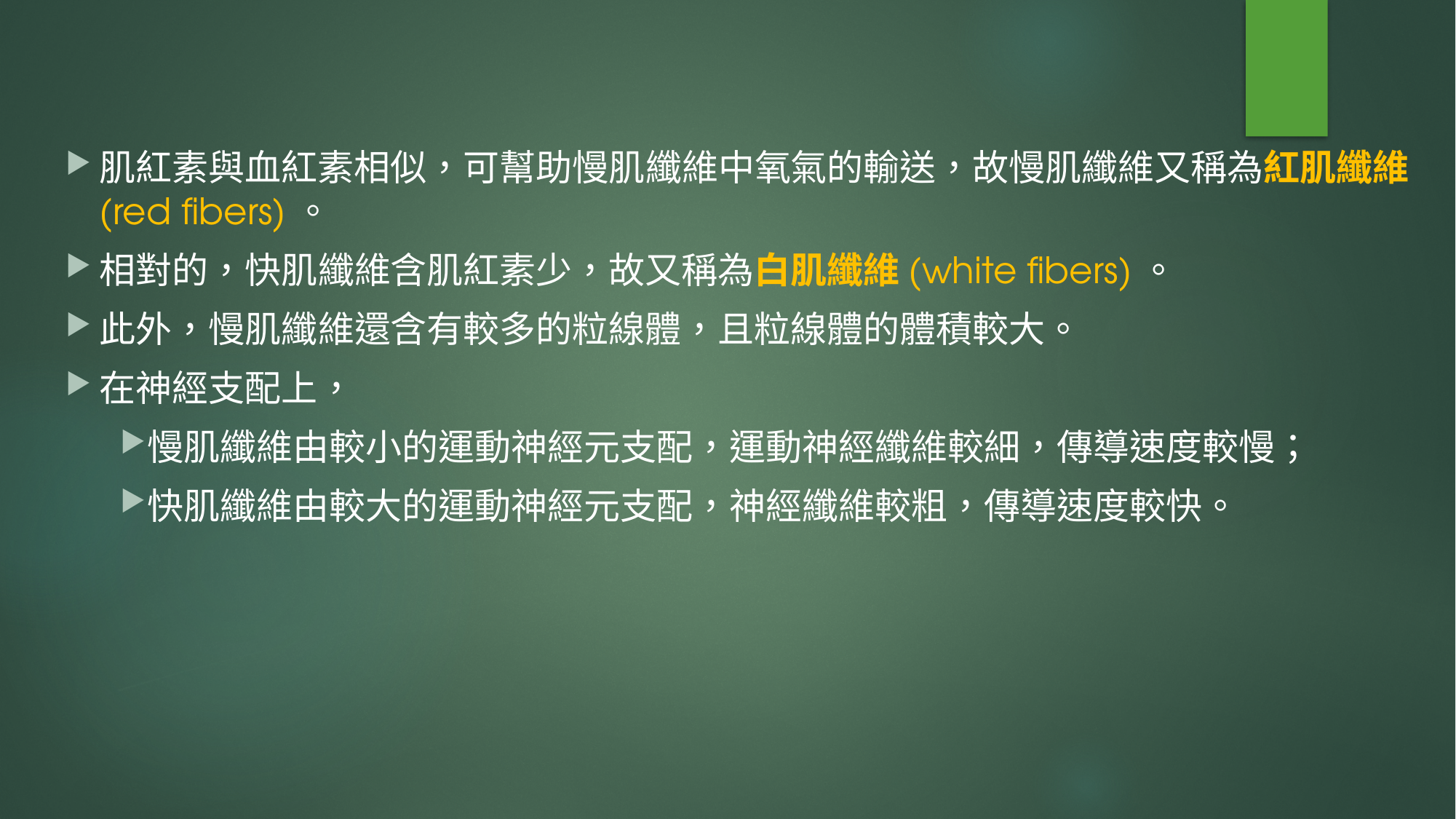

肌紅素與血紅素相似，可幫助慢肌纖維中氧氣的輸送，故慢肌纖維又稱為紅肌纖維(red fibers)。
相對的，快肌纖維含肌紅素少，故又稱為白肌纖維(white fibers)。
此外，慢肌纖維還含有較多的粒線體，且粒線體的體積較大。
在神經支配上，
慢肌纖維由較小的運動神經元支配，運動神經纖維較細，傳導速度較慢；
快肌纖維由較大的運動神經元支配，神經纖維較粗，傳導速度較快。